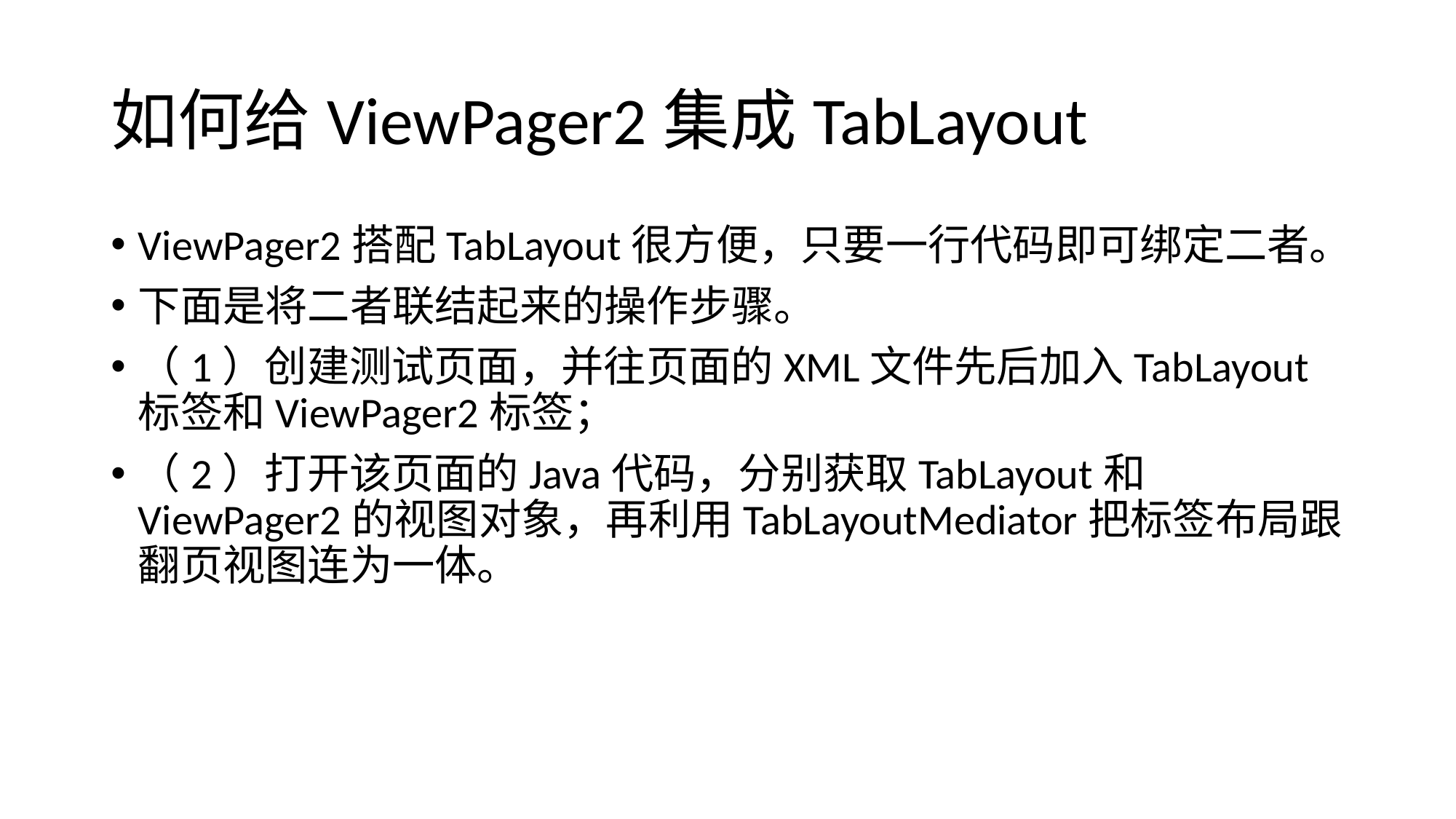

# 如何给ViewPager2集成TabLayout
ViewPager2搭配TabLayout很方便，只要一行代码即可绑定二者。
下面是将二者联结起来的操作步骤。
（1）创建测试页面，并往页面的XML文件先后加入TabLayout标签和ViewPager2标签；
（2）打开该页面的Java代码，分别获取TabLayout和ViewPager2的视图对象，再利用TabLayoutMediator把标签布局跟翻页视图连为一体。